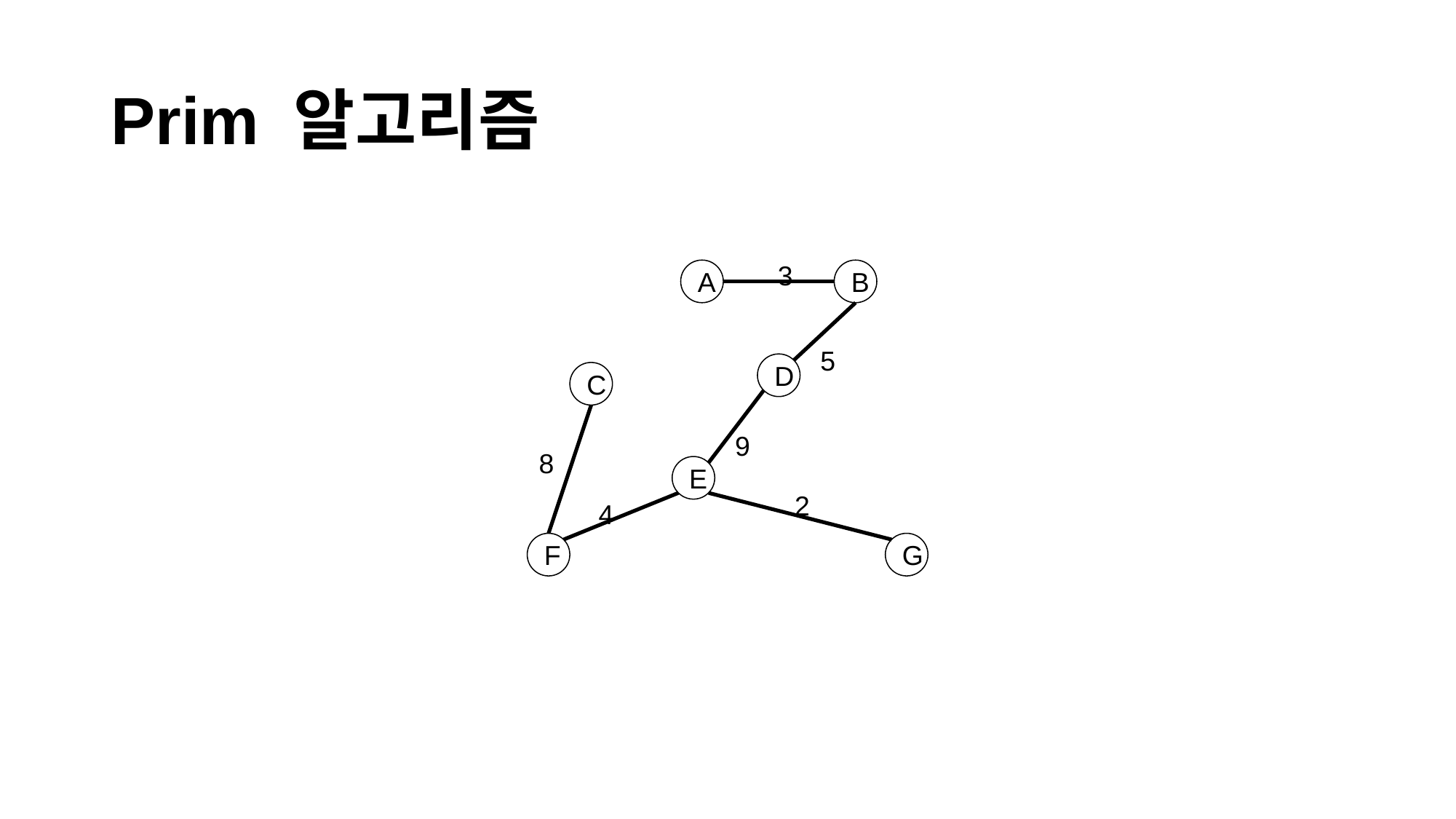

# Prim 알고리즘

3
A
B
5
D
C
9
8
E
2
4
F
G